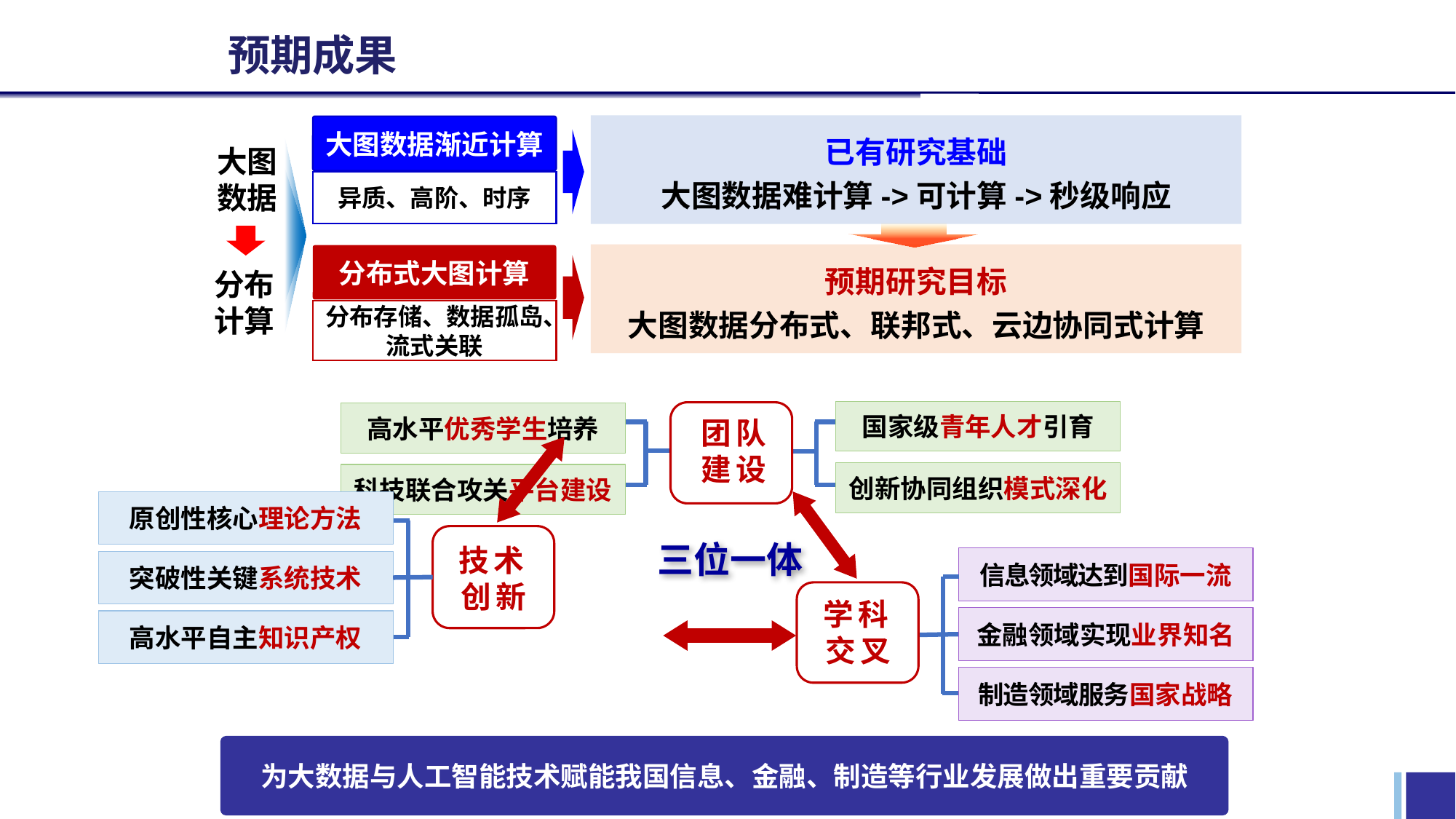

预期成果
已有研究基础
大图数据难计算->可计算->秒级响应

大图数据渐近计算

异质、高阶、时序
大图数据

分布
计算

预期研究目标
大图数据分布式、联邦式、云边协同式计算

分布式大图计算
分布存储、数据孤岛、流式关联
国家级青年人才引育

团队
建设
高水平优秀学生培养

原创性核心理论方法

技术创新
突破性关键系统技术
高水平自主知识产权
创新协同组织模式深化
科技联合攻关平台建设

三位一体
信息领域达到国际一流

学科交叉
金融领域实现业界知名

制造领域服务国家战略
为大数据与人工智能技术赋能我国信息、金融、制造等行业发展做出重要贡献
46